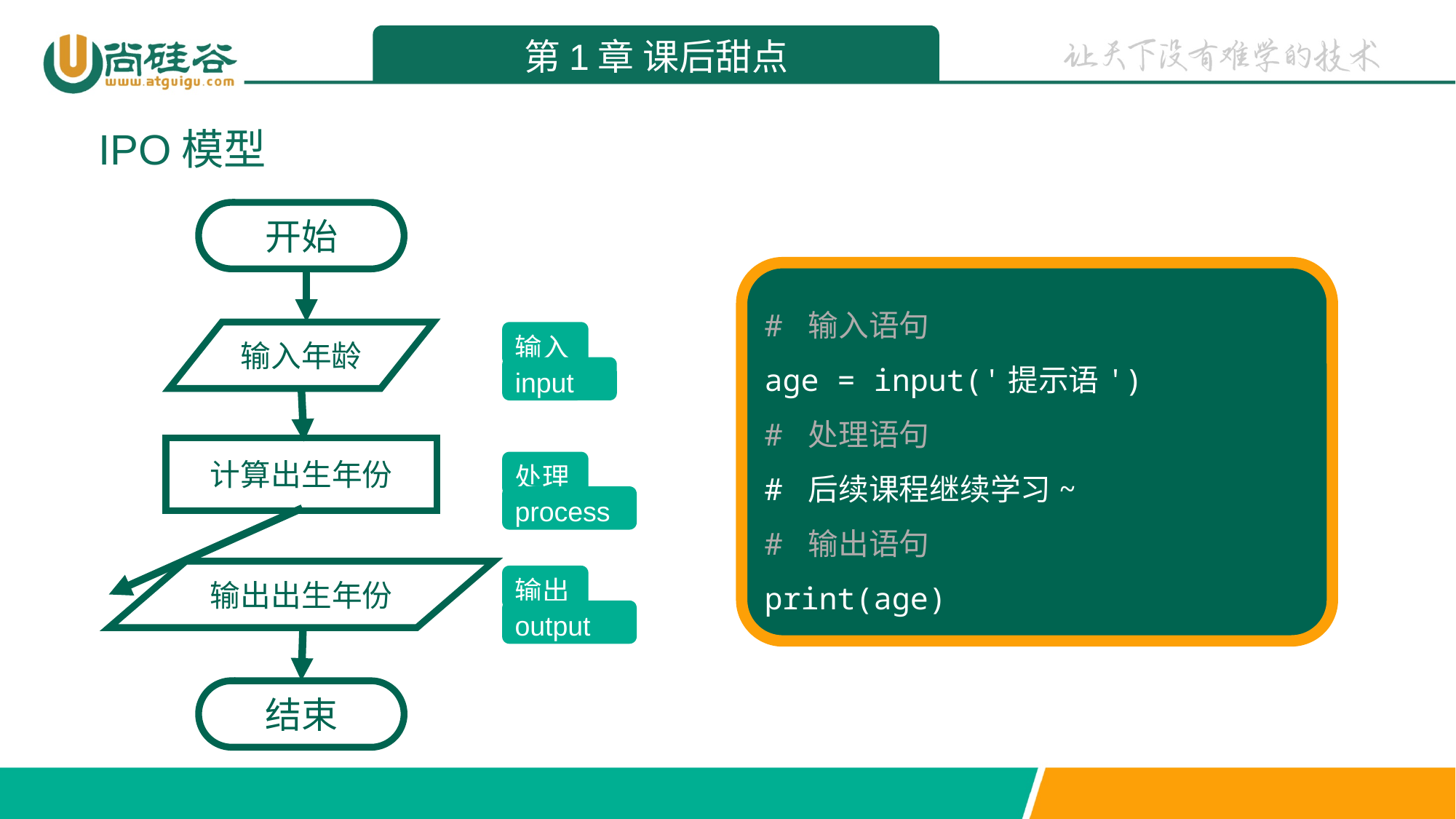

第1章 课后甜点
IPO模型
开始
输入年龄
输入
input
计算出生年份
处理
process
输出出生年份
输出
output
结束
# 输入语句
age = input('提示语')
# 处理语句
# 后续课程继续学习~
# 输出语句
print(age)